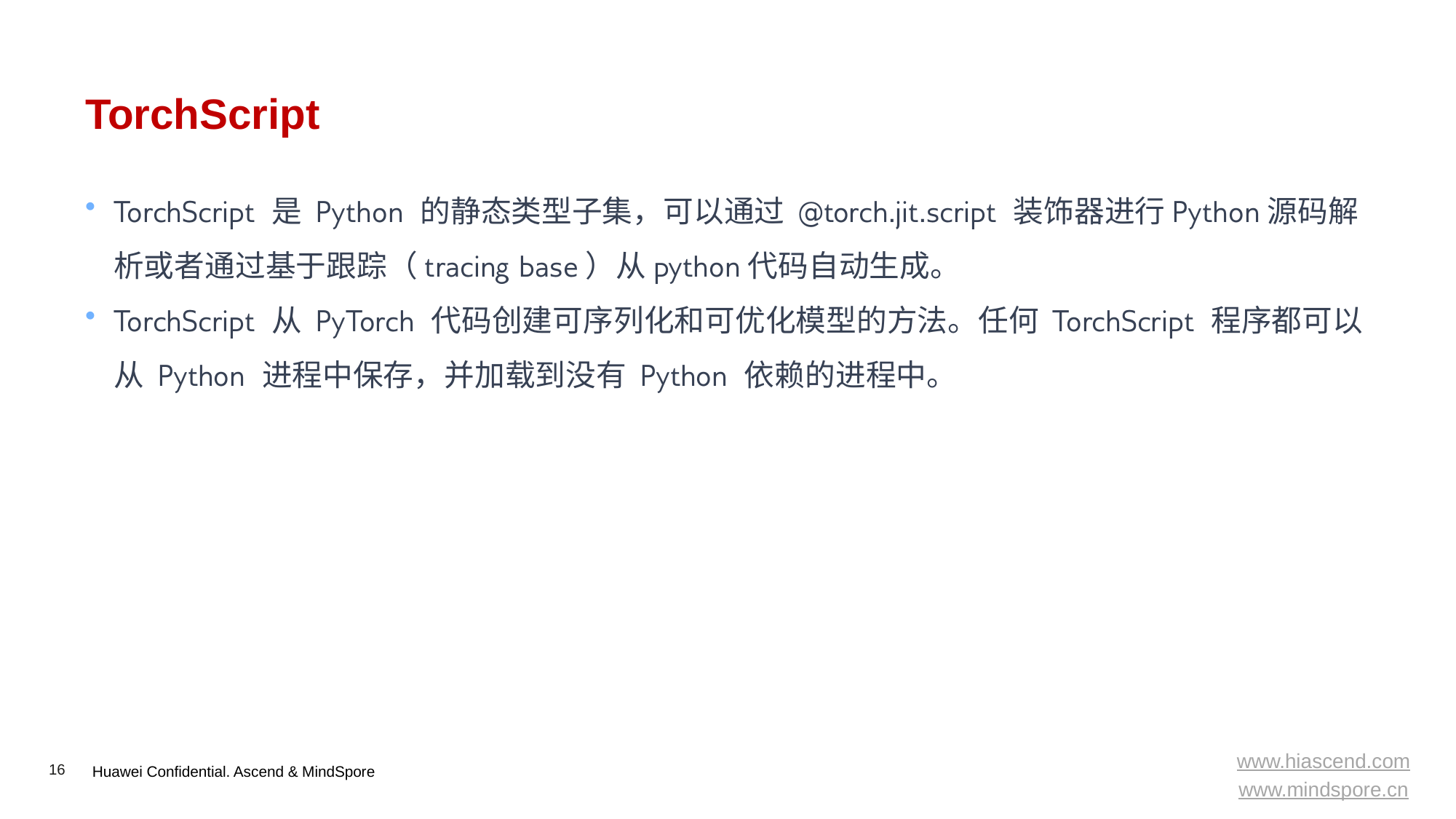

# TorchScript
TorchScript 是 Python 的静态类型子集，可以通过 @torch.jit.script 装饰器进行Python源码解析或者通过基于跟踪（tracing base）从python代码自动生成。
TorchScript 从 PyTorch 代码创建可序列化和可优化模型的方法。任何 TorchScript 程序都可以从 Python 进程中保存，并加载到没有 Python 依赖的进程中。